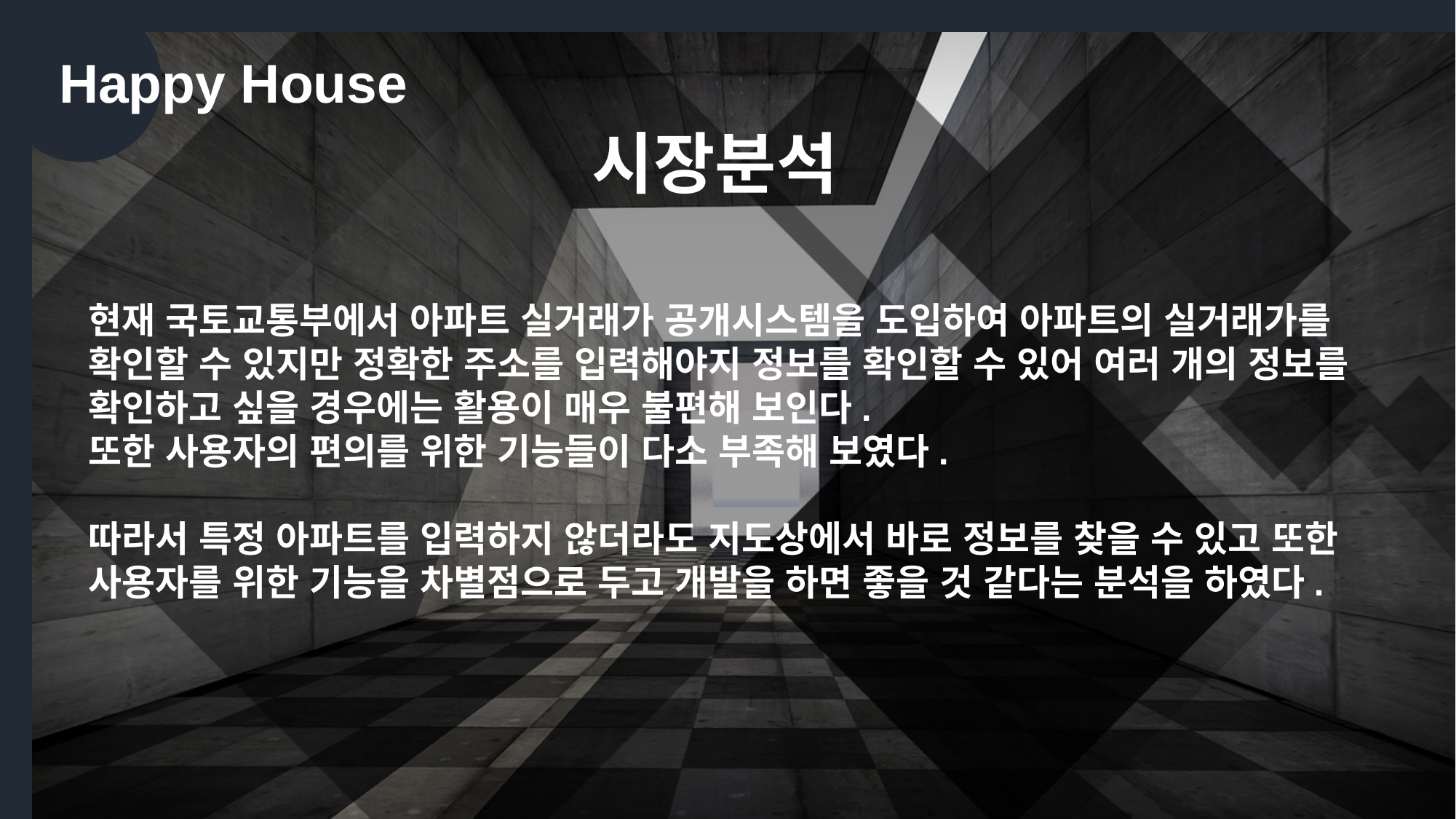

Happy House
시장분석
현재 국토교통부에서 아파트 실거래가 공개시스템을 도입하여 아파트의 실거래가를 확인할 수 있지만 정확한 주소를 입력해야지 정보를 확인할 수 있어 여러 개의 정보를 확인하고 싶을 경우에는 활용이 매우 불편해 보인다.
또한 사용자의 편의를 위한 기능들이 다소 부족해 보였다.

따라서 특정 아파트를 입력하지 않더라도 지도상에서 바로 정보를 찾을 수 있고 또한 사용자를 위한 기능을 차별점으로 두고 개발을 하면 좋을 것 같다는 분석을 하였다.